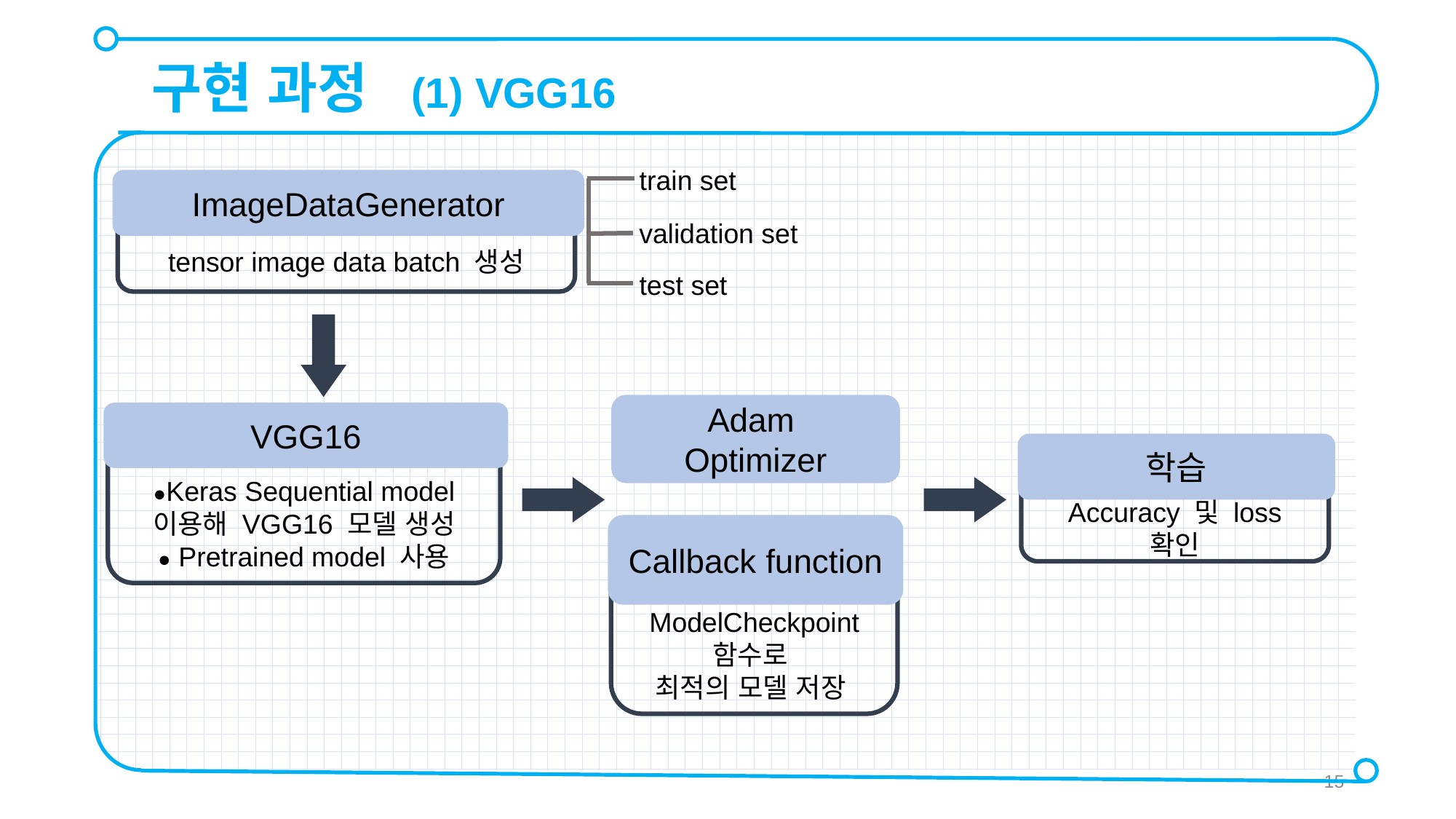

구현 과정  (1) VGG16
train set
validation set
test set
ImageDataGenerator

tensor image data batch 생성

Adam
Optimizer
VGG16

●Keras Sequential model 이용해 VGG16 모델 생성
● Pretrained model 사용
학습

Accuracy 및 loss 확인

Callback function

ModelCheckpoint 함수로
최적의 모델 저장
15